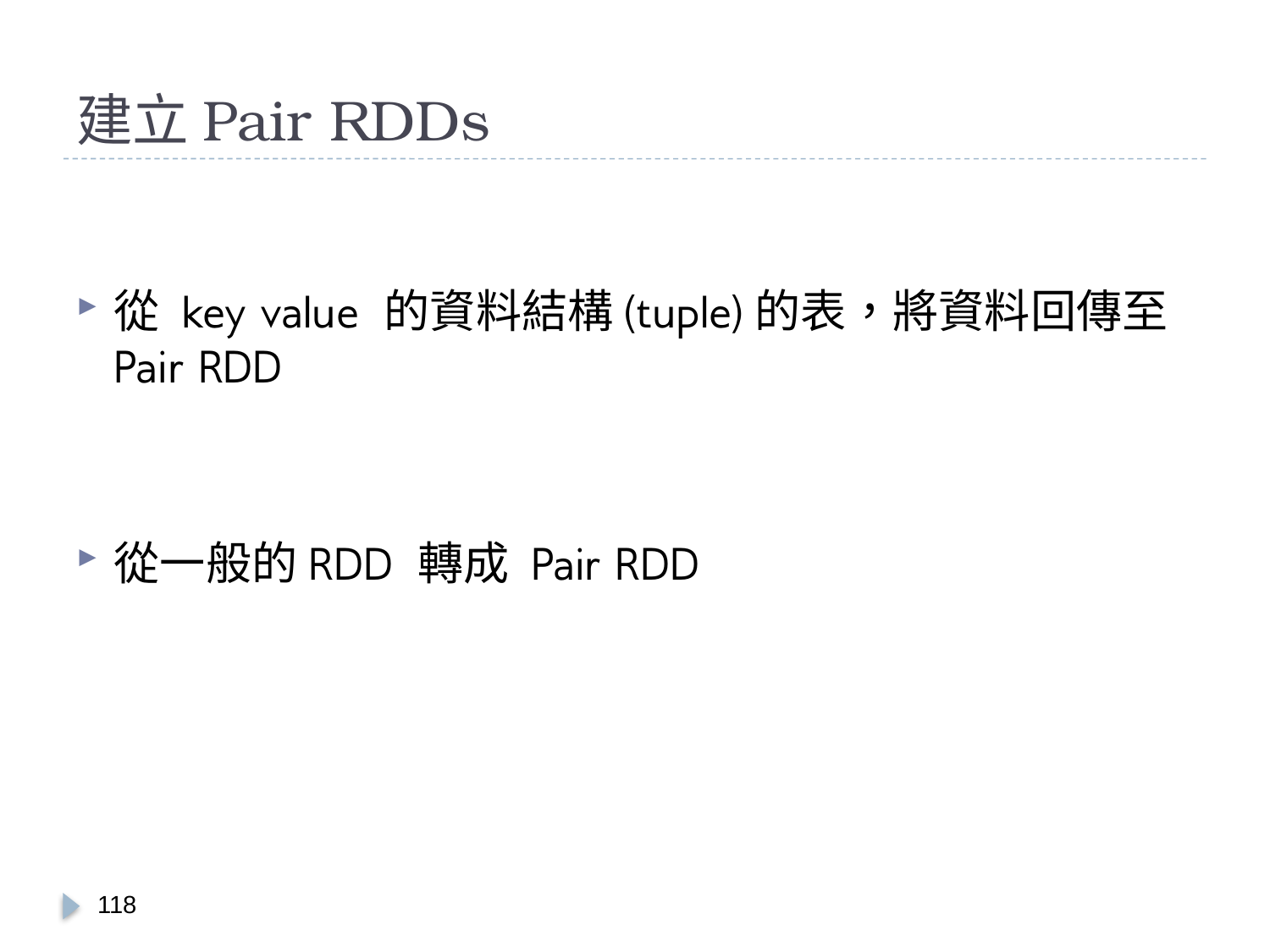

# 建立Pair RDDs
從 key value 的資料結構(tuple)的表，將資料回傳至Pair RDD

從一般的RDD 轉成 Pair RDD
118